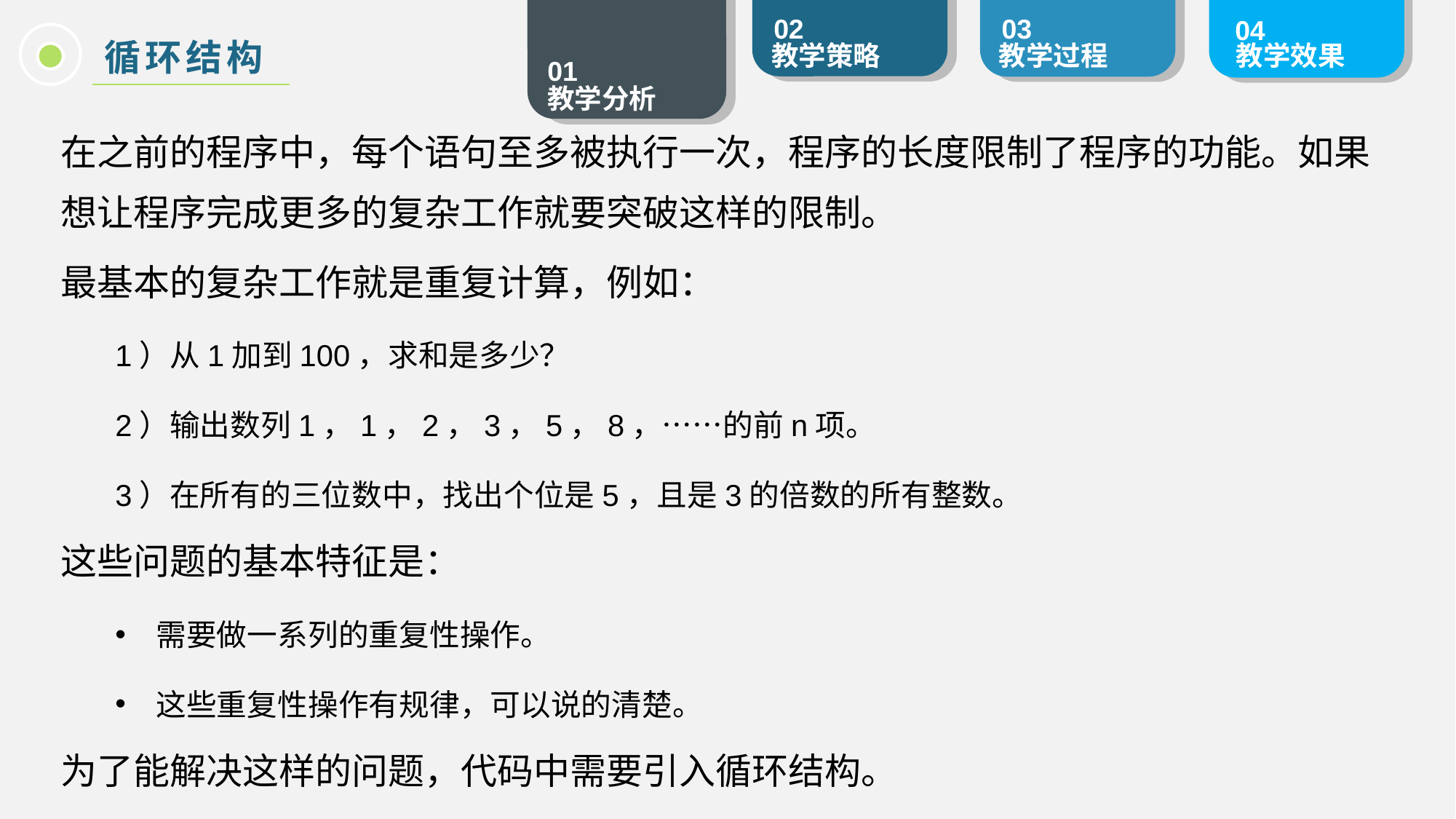

循环结构
在之前的程序中，每个语句至多被执行一次，程序的长度限制了程序的功能。如果想让程序完成更多的复杂工作就要突破这样的限制。
最基本的复杂工作就是重复计算，例如：
1）从1加到100，求和是多少？
2）输出数列1，1，2，3，5，8，……的前n项。
3）在所有的三位数中，找出个位是5，且是3的倍数的所有整数。
这些问题的基本特征是：
需要做一系列的重复性操作。
这些重复性操作有规律，可以说的清楚。
为了能解决这样的问题，代码中需要引入循环结构。